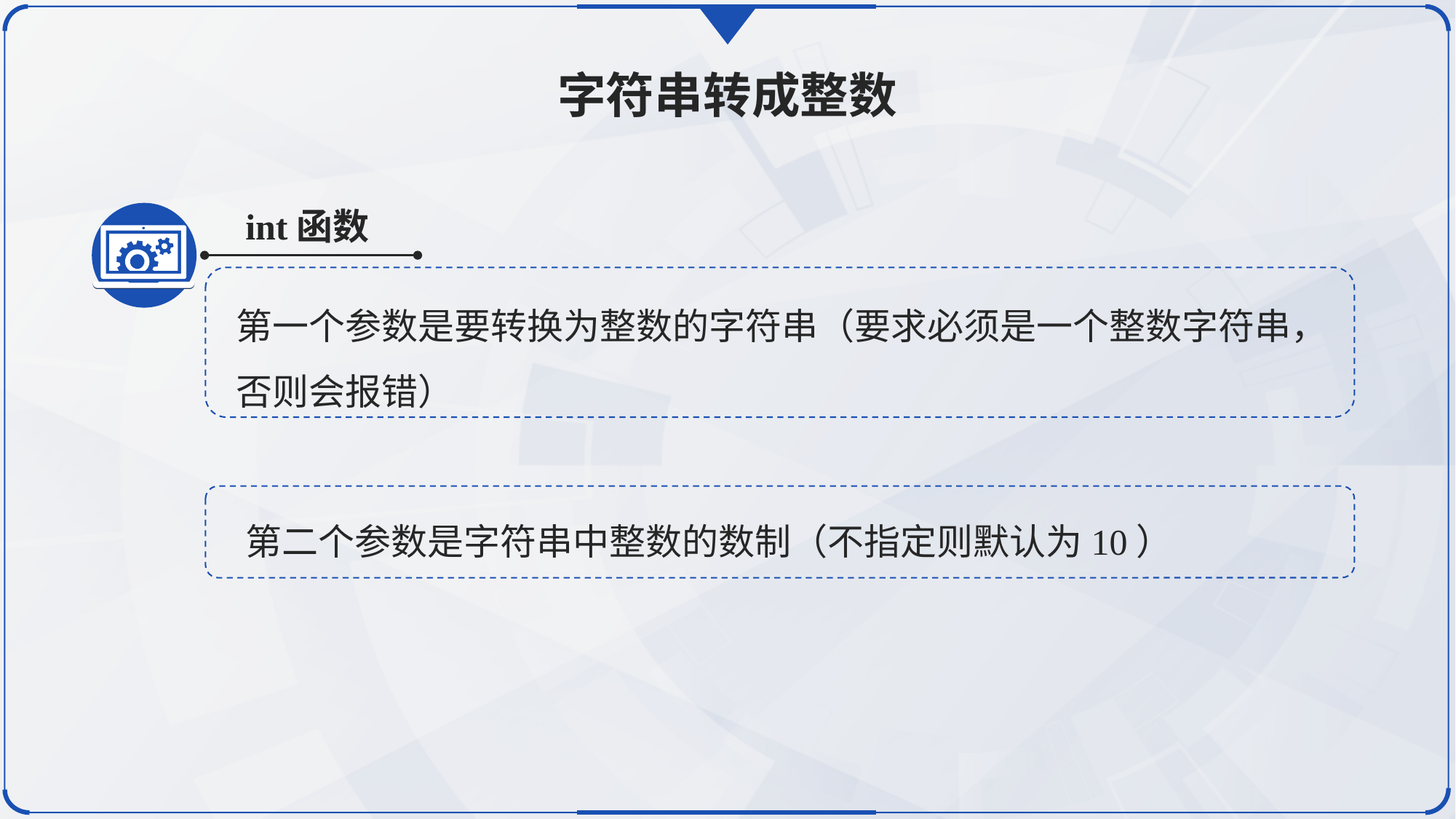

字符串转成整数
int函数

第一个参数是要转换为整数的字符串（要求必须是一个整数字符串，否则会报错）

第二个参数是字符串中整数的数制（不指定则默认为10）